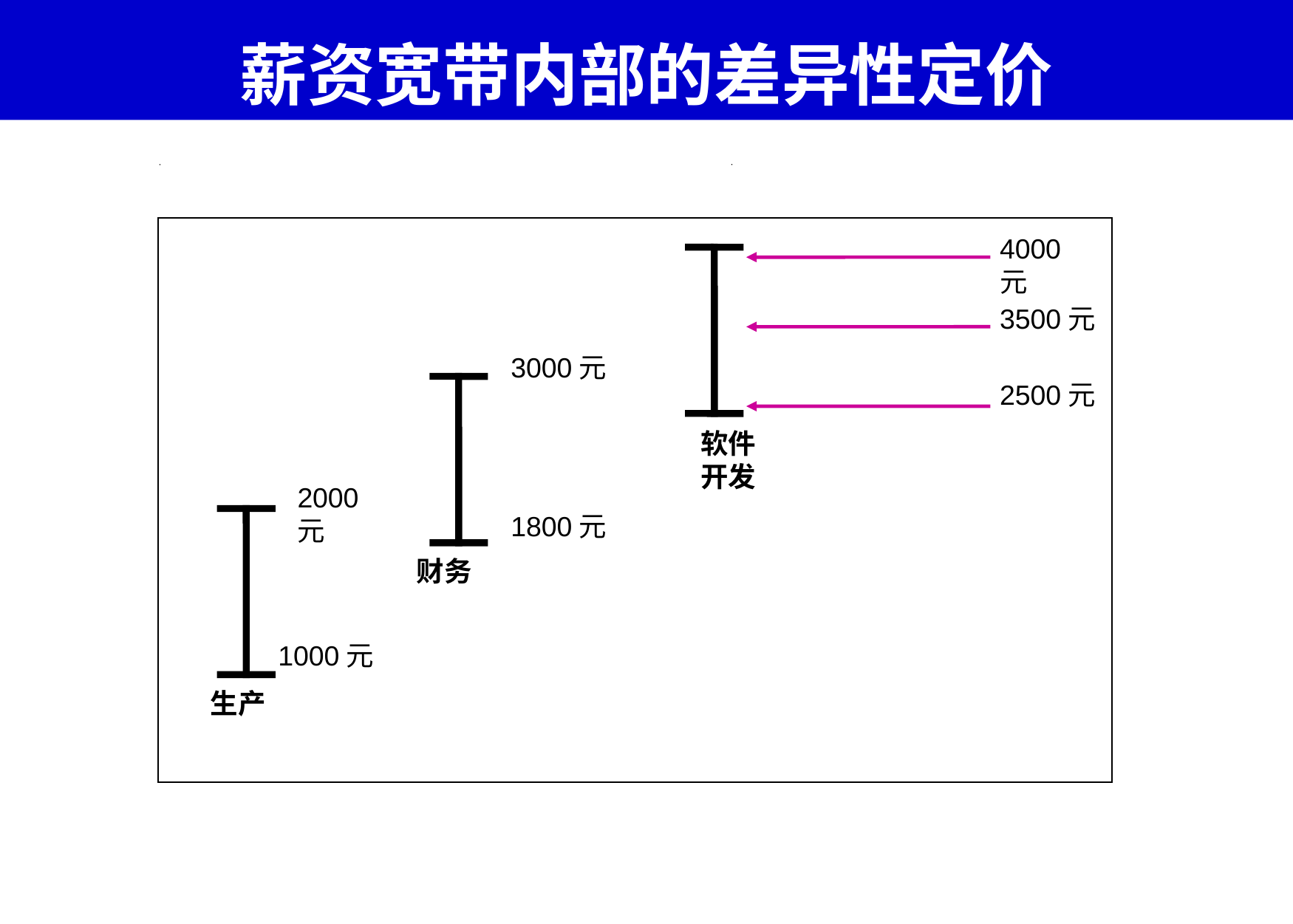

# 薪资宽带内部的差异性定价

4000元

3500元

3000元
2500元

软件
开发
2000元
1800元

财务
1000元
生产